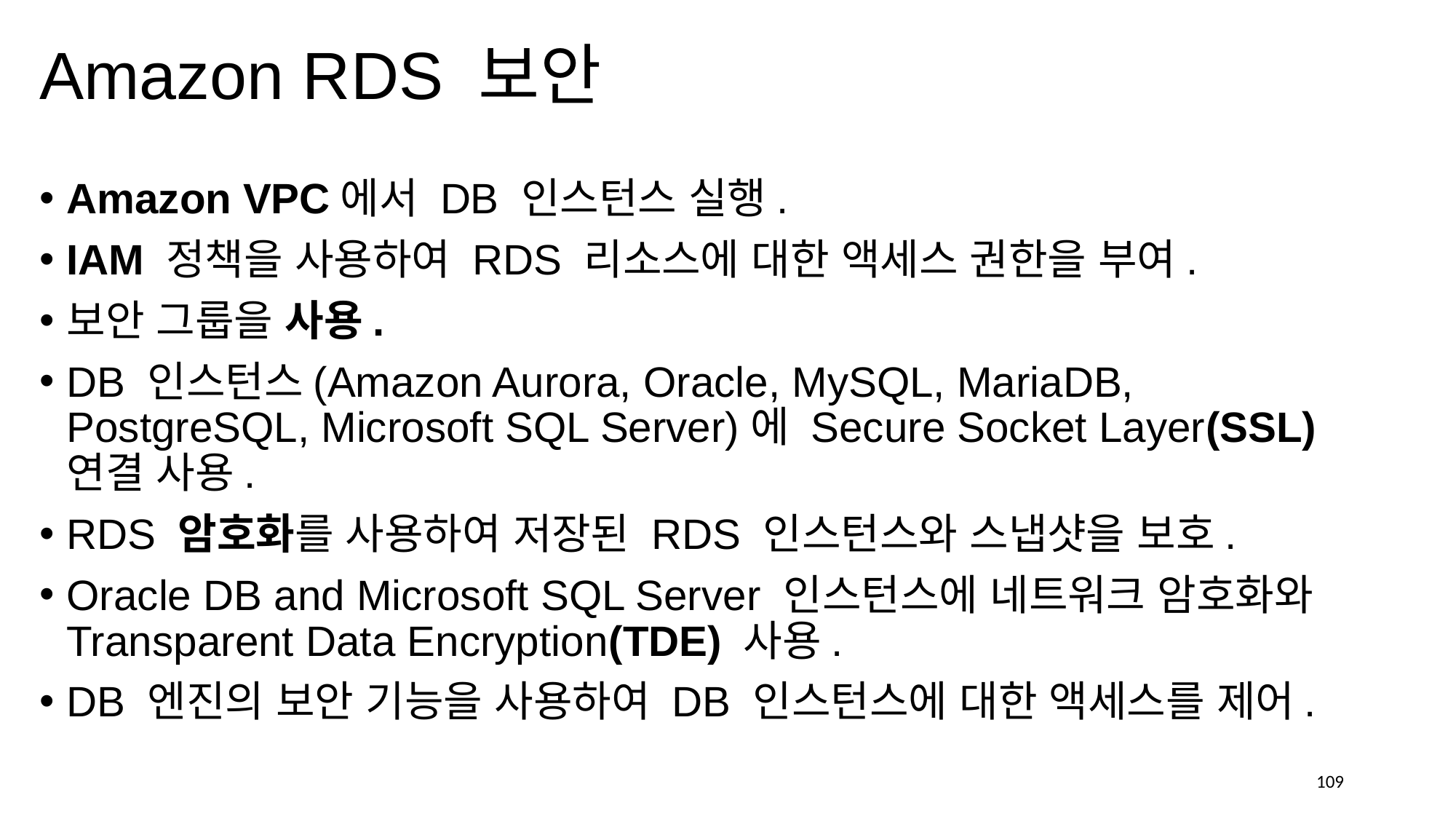

# Amazon RDS 보안
Amazon VPC에서 DB 인스턴스 실행.
IAM 정책을 사용하여 RDS 리소스에 대한 액세스 권한을 부여.
보안 그룹을 사용.
DB 인스턴스(Amazon Aurora, Oracle, MySQL, MariaDB, PostgreSQL, Microsoft SQL Server)에 Secure Socket Layer(SSL) 연결 사용.
RDS 암호화를 사용하여 저장된 RDS 인스턴스와 스냅샷을 보호.
Oracle DB and Microsoft SQL Server 인스턴스에 네트워크 암호화와 Transparent Data Encryption(TDE) 사용.
DB 엔진의 보안 기능을 사용하여 DB 인스턴스에 대한 액세스를 제어.
109